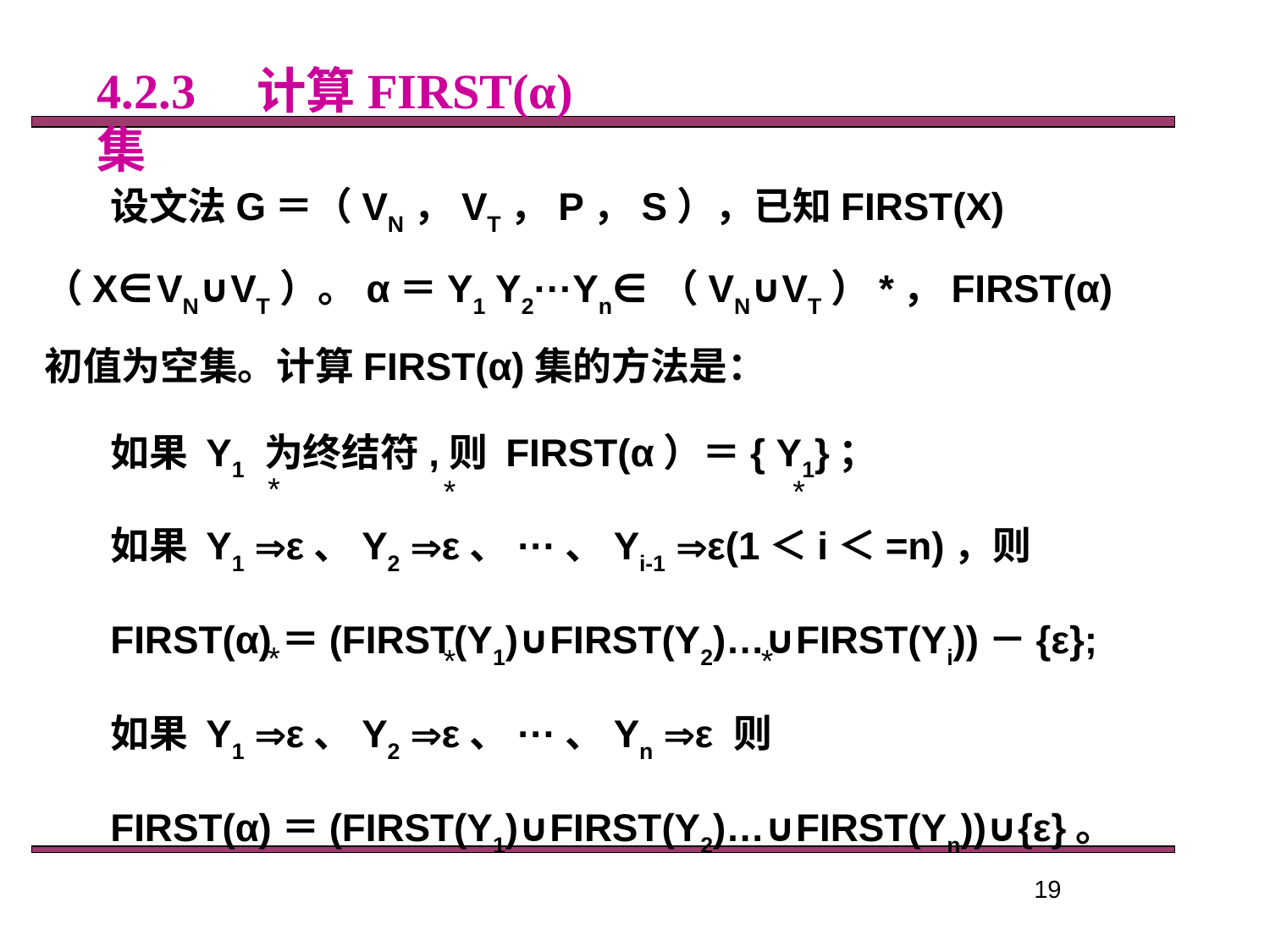

# 4.2.3　计算FIRST(α)集
设文法G＝（VN，VT，P，S），已知FIRST(X)（X∈VN∪VT）。α＝Y1 Y2···Yn∈（VN∪VT）*，FIRST(α)初值为空集。计算FIRST(α)集的方法是：
如果 Y1 为终结符,则 FIRST(α）＝{ Y1}；
如果 Y1 ⇒ε、Y2 ⇒ε、···、Yi-1 ⇒ε(1＜i＜=n)，则
FIRST(α)＝(FIRST(Y1)∪FIRST(Y2)…∪FIRST(Yi))－{ε};
如果 Y1 ⇒ε、Y2 ⇒ε、···、Yn ⇒ε 则
FIRST(α)＝(FIRST(Y1)∪FIRST(Y2)…∪FIRST(Yn))∪{ε}。
*
*
*
*
*
*
19